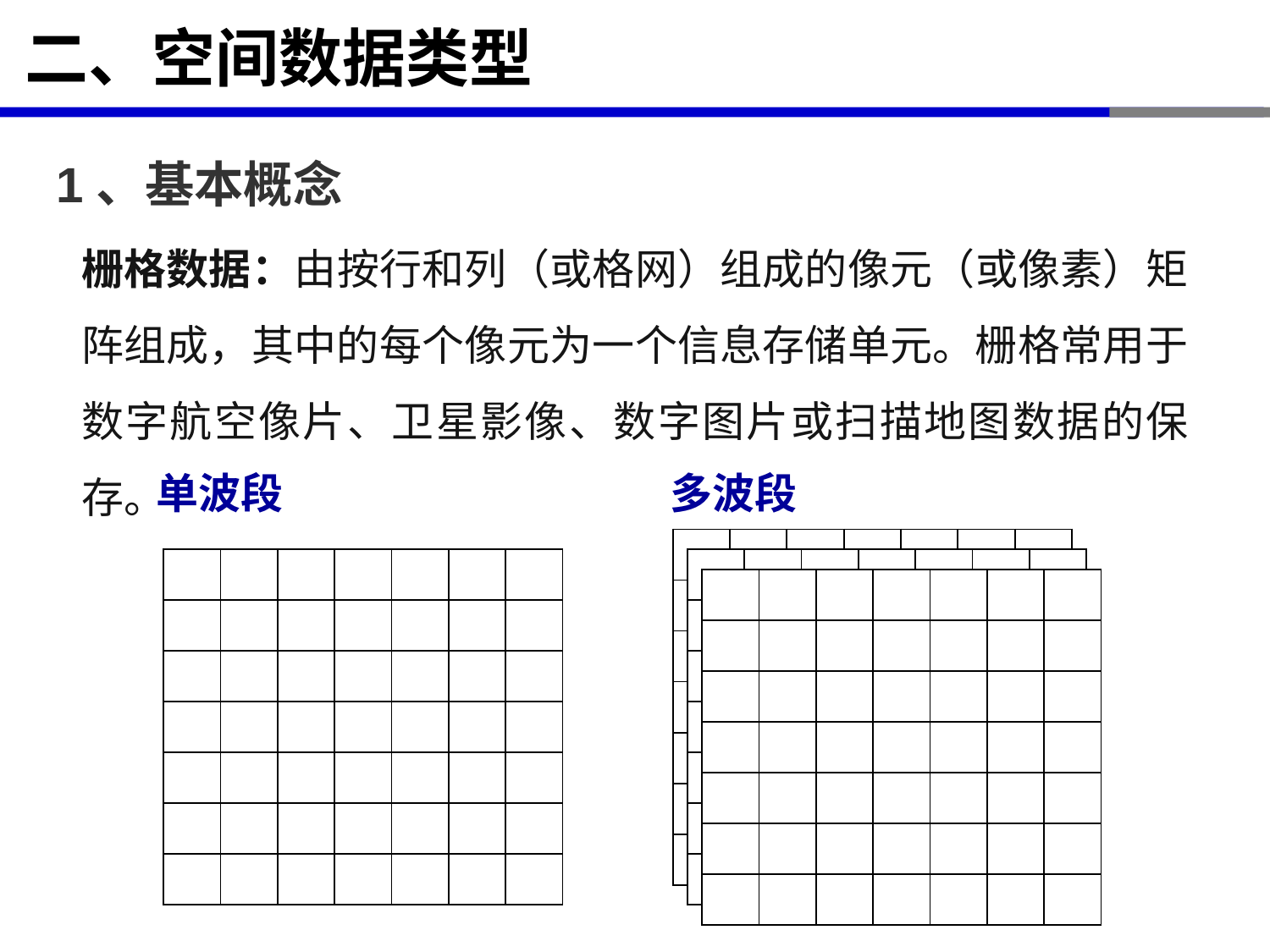

# 二、空间数据类型
1、基本概念
栅格数据：由按行和列（或格网）组成的像元（或像素）矩阵组成，其中的每个像元为一个信息存储单元。栅格常用于数字航空像片、卫星影像、数字图片或扫描地图数据的保存。
单波段
多波段
|  |  |  |  |  |  |  |
| --- | --- | --- | --- | --- | --- | --- |
|  |  |  |  |  |  |  |
|  |  |  |  |  |  |  |
|  |  |  |  |  |  |  |
|  |  |  |  |  |  |  |
|  |  |  |  |  |  |  |
|  |  |  |  |  |  |  |
|  |  |  |  |  |  |  |
| --- | --- | --- | --- | --- | --- | --- |
|  |  |  |  |  |  |  |
|  |  |  |  |  |  |  |
|  |  |  |  |  |  |  |
|  |  |  |  |  |  |  |
|  |  |  |  |  |  |  |
|  |  |  |  |  |  |  |
|  |  |  |  |  |  |  |
| --- | --- | --- | --- | --- | --- | --- |
|  |  |  |  |  |  |  |
|  |  |  |  |  |  |  |
|  |  |  |  |  |  |  |
|  |  |  |  |  |  |  |
|  |  |  |  |  |  |  |
|  |  |  |  |  |  |  |
|  |  |  |  |  |  |  |
| --- | --- | --- | --- | --- | --- | --- |
|  |  |  |  |  |  |  |
|  |  |  |  |  |  |  |
|  |  |  |  |  |  |  |
|  |  |  |  |  |  |  |
|  |  |  |  |  |  |  |
|  |  |  |  |  |  |  |